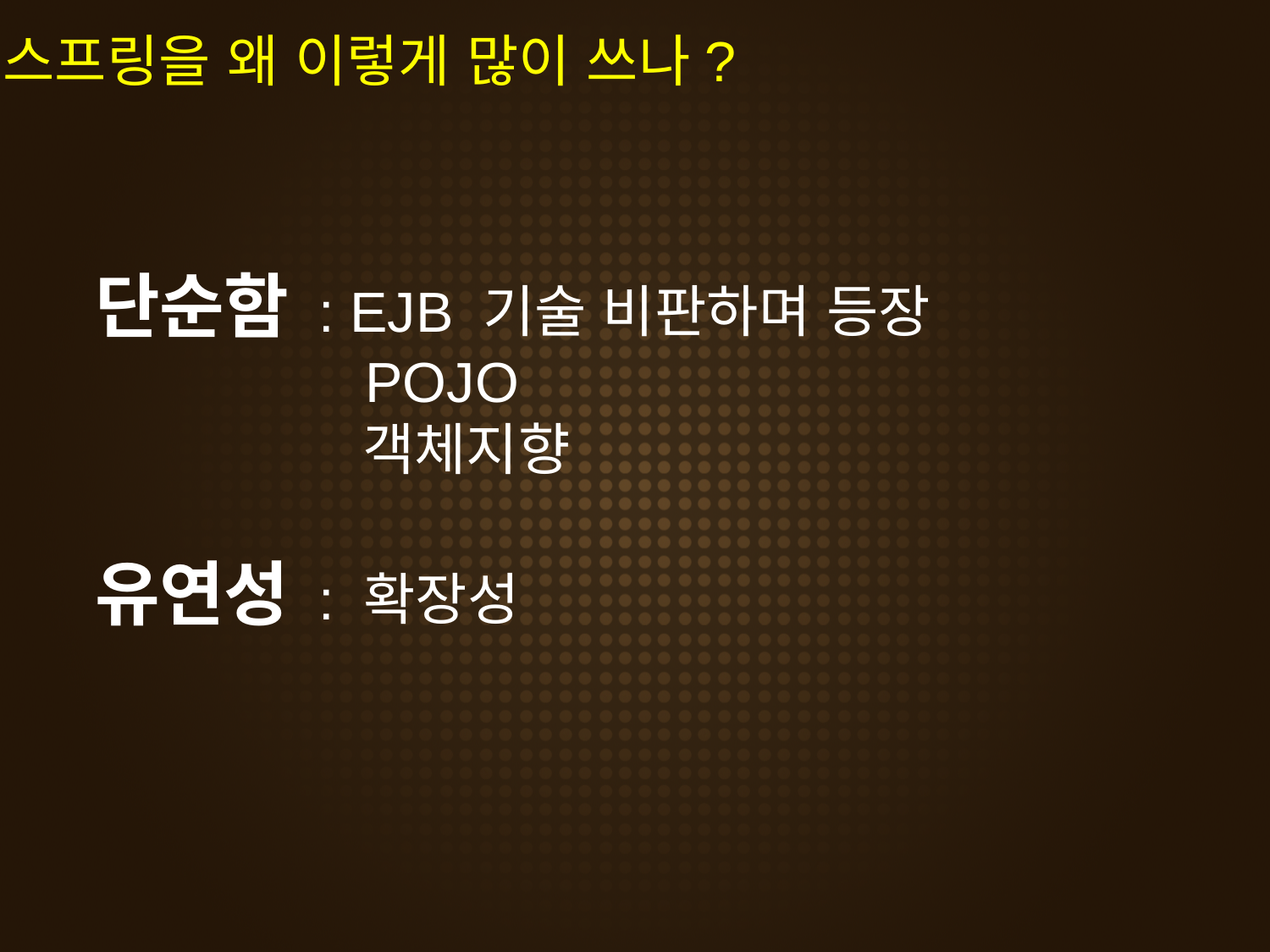

스프링을 왜 이렇게 많이 쓰나?
단순함 : EJB 기술 비판하며 등장
             POJO
                객체지향

유연성 : 확장성